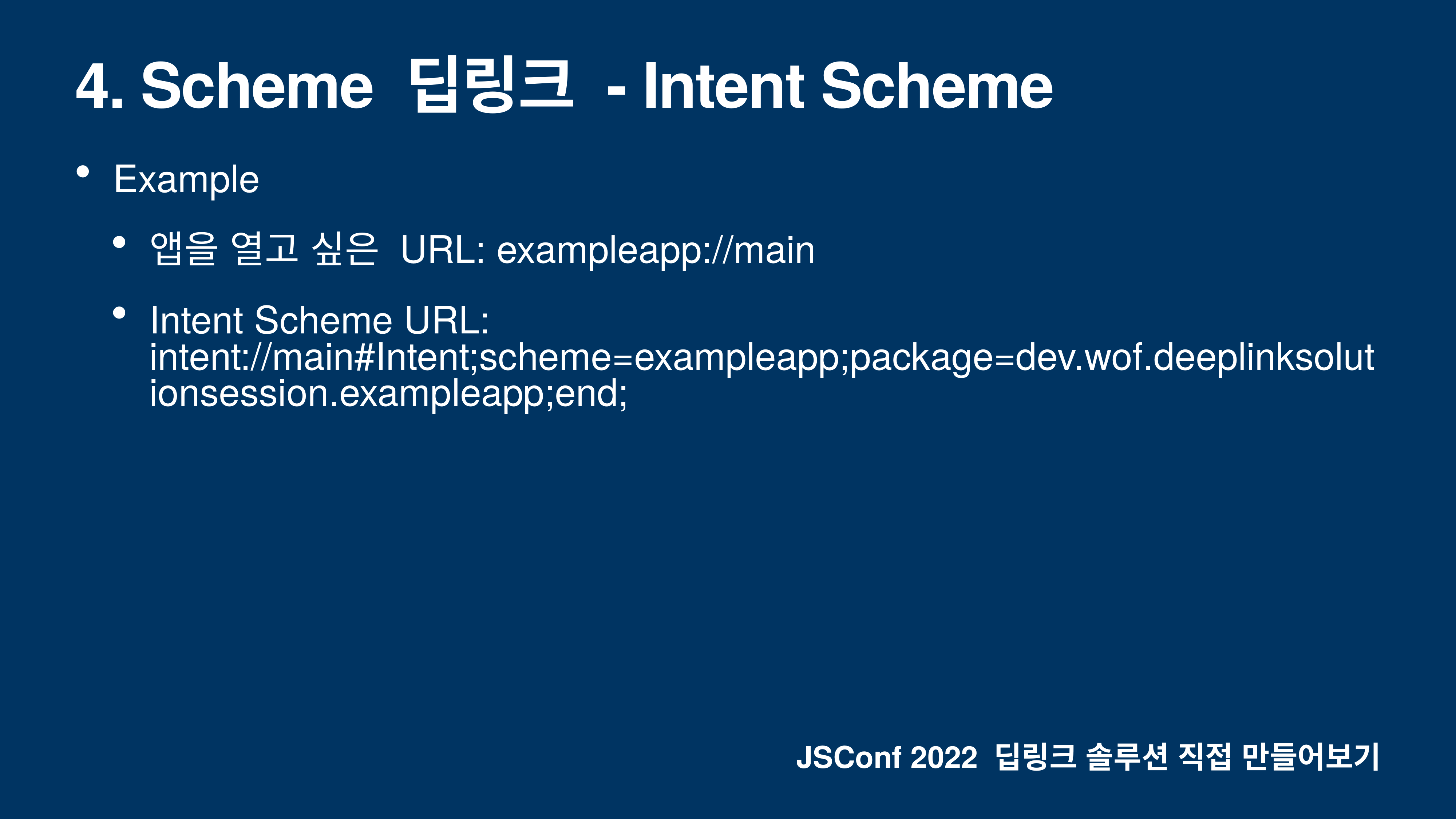

# 4. Scheme 딥링크 - Intent Scheme
Example
앱을 열고 싶은 URL: exampleapp://main
Intent Scheme URL: intent://main#Intent;scheme=exampleapp;package=dev.wof.deeplinksolutionsession.exampleapp;end;
JSConf 2022 딥링크 솔루션 직접 만들어보기